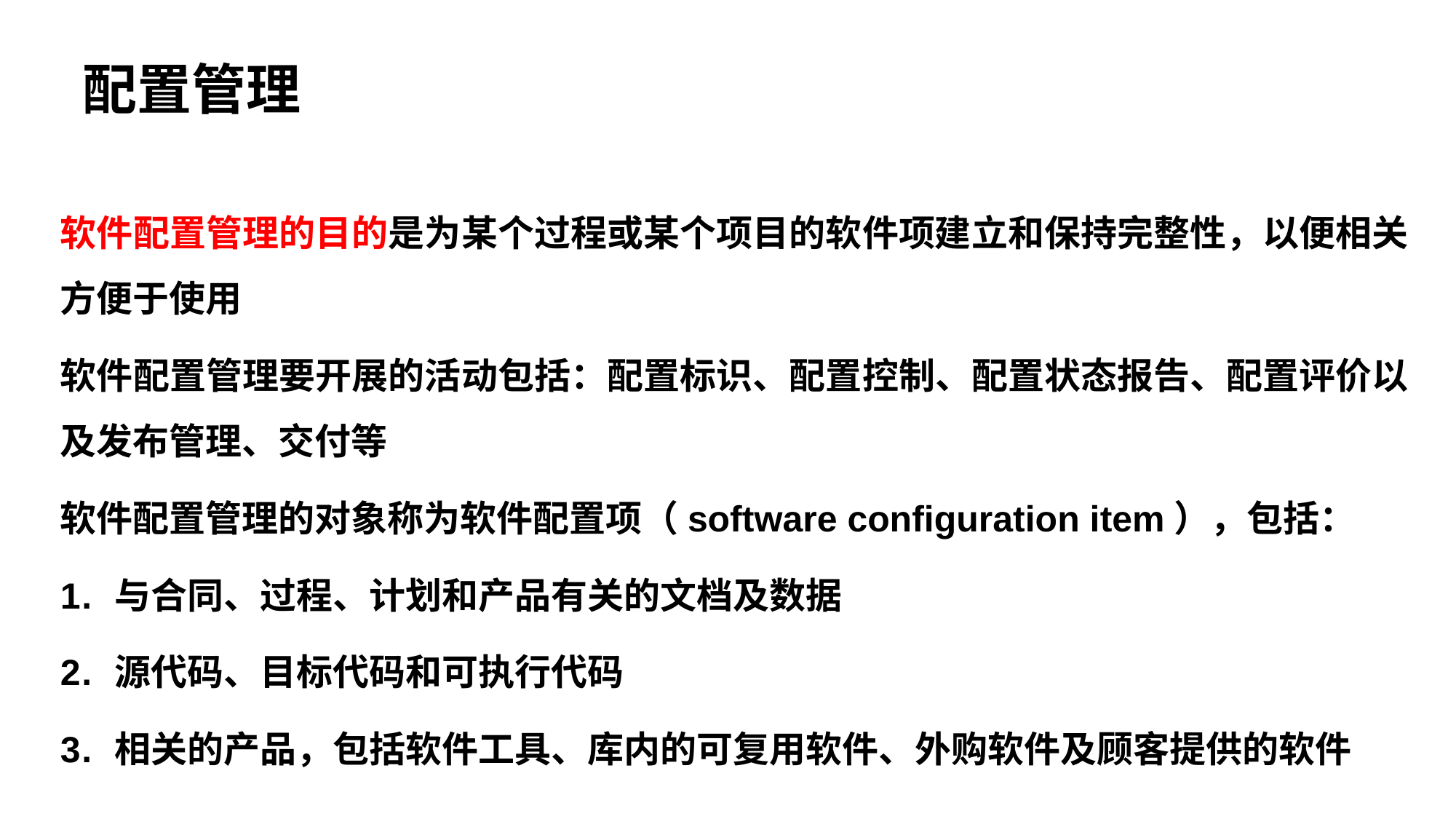

配置管理

软件配置管理的目的是为某个过程或某个项目的软件项建立和保持完整性，以便相关方便于使用
软件配置管理要开展的活动包括：配置标识、配置控制、配置状态报告、配置评价以及发布管理、交付等
软件配置管理的对象称为软件配置项（software configuration item），包括：
与合同、过程、计划和产品有关的文档及数据
源代码、目标代码和可执行代码
相关的产品，包括软件工具、库内的可复用软件、外购软件及顾客提供的软件